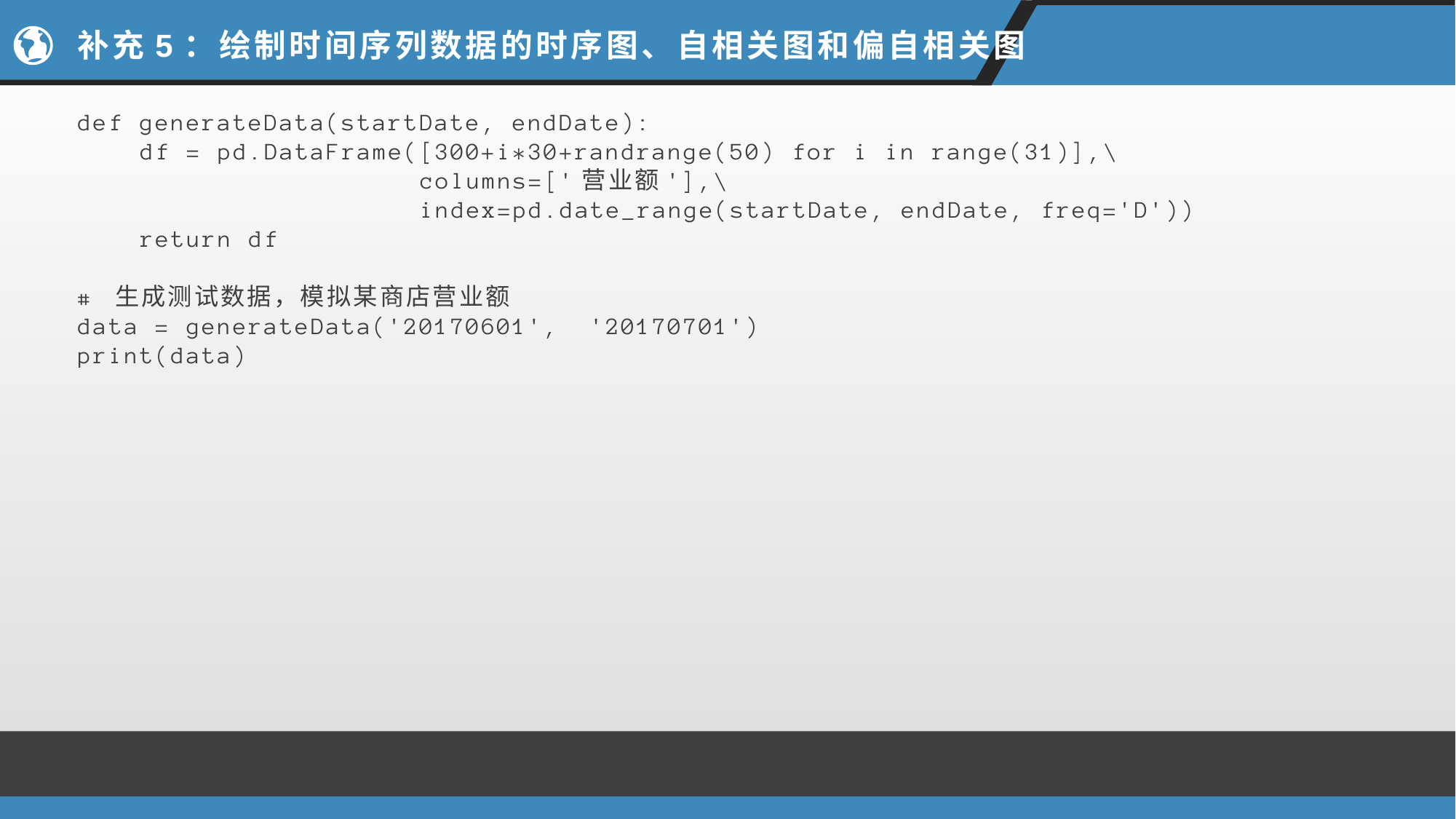

# 补充5：绘制时间序列数据的时序图、自相关图和偏自相关图

def generateData(startDate, endDate):
    df = pd.DataFrame([300+i*30+randrange(50) for i in range(31)],\
                      columns=['营业额'],\
                      index=pd.date_range(startDate, endDate, freq='D'))
    return df

# 生成测试数据，模拟某商店营业额
data = generateData('20170601',  '20170701')
print(data)